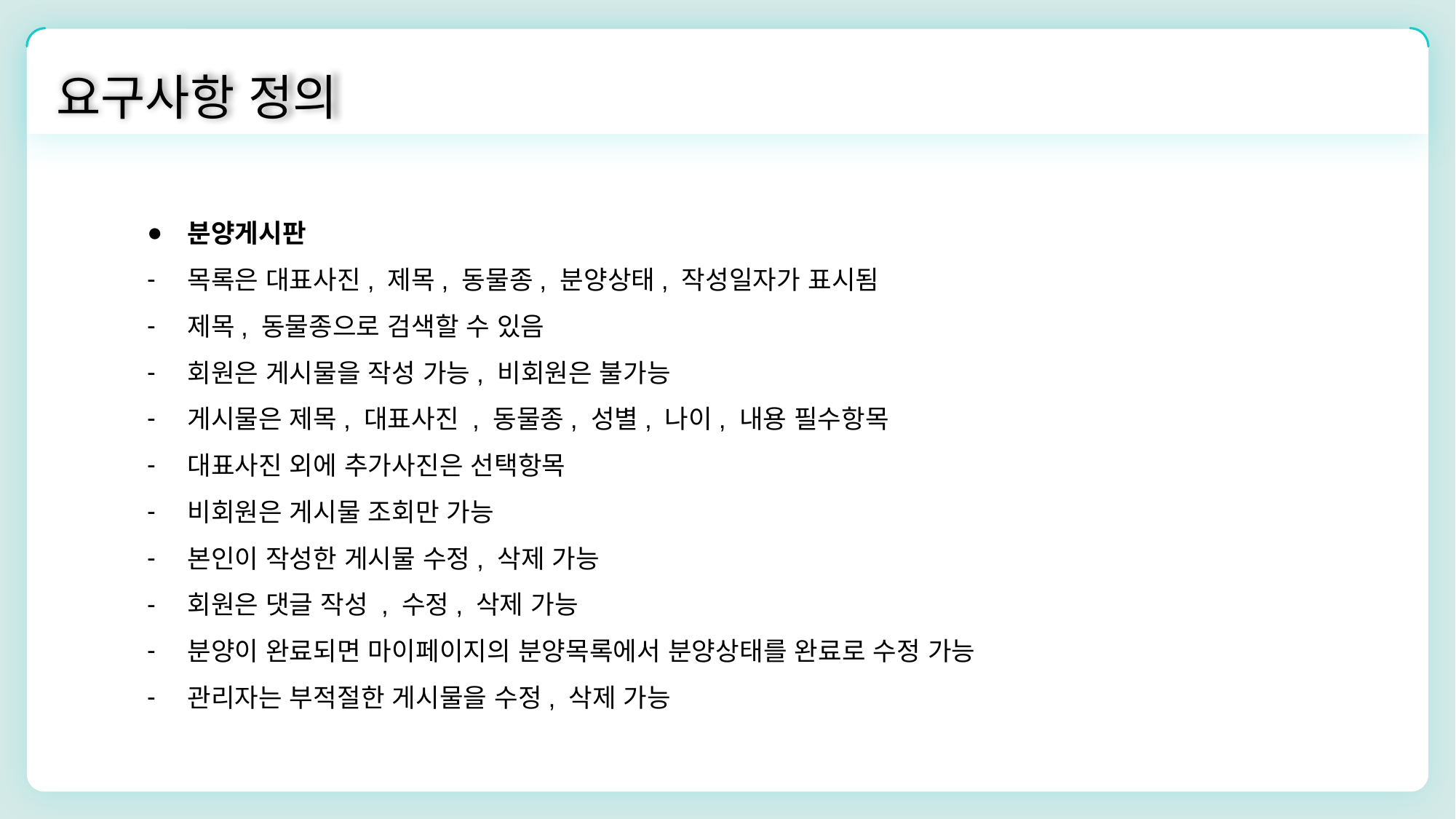

요구사항 정의
분양게시판
목록은 대표사진, 제목, 동물종, 분양상태, 작성일자가 표시됨
제목, 동물종으로 검색할 수 있음
회원은 게시물을 작성 가능, 비회원은 불가능
게시물은 제목, 대표사진 , 동물종, 성별, 나이, 내용 필수항목
대표사진 외에 추가사진은 선택항목
비회원은 게시물 조회만 가능
본인이 작성한 게시물 수정, 삭제 가능
회원은 댓글 작성 , 수정, 삭제 가능
분양이 완료되면 마이페이지의 분양목록에서 분양상태를 완료로 수정 가능
관리자는 부적절한 게시물을 수정, 삭제 가능